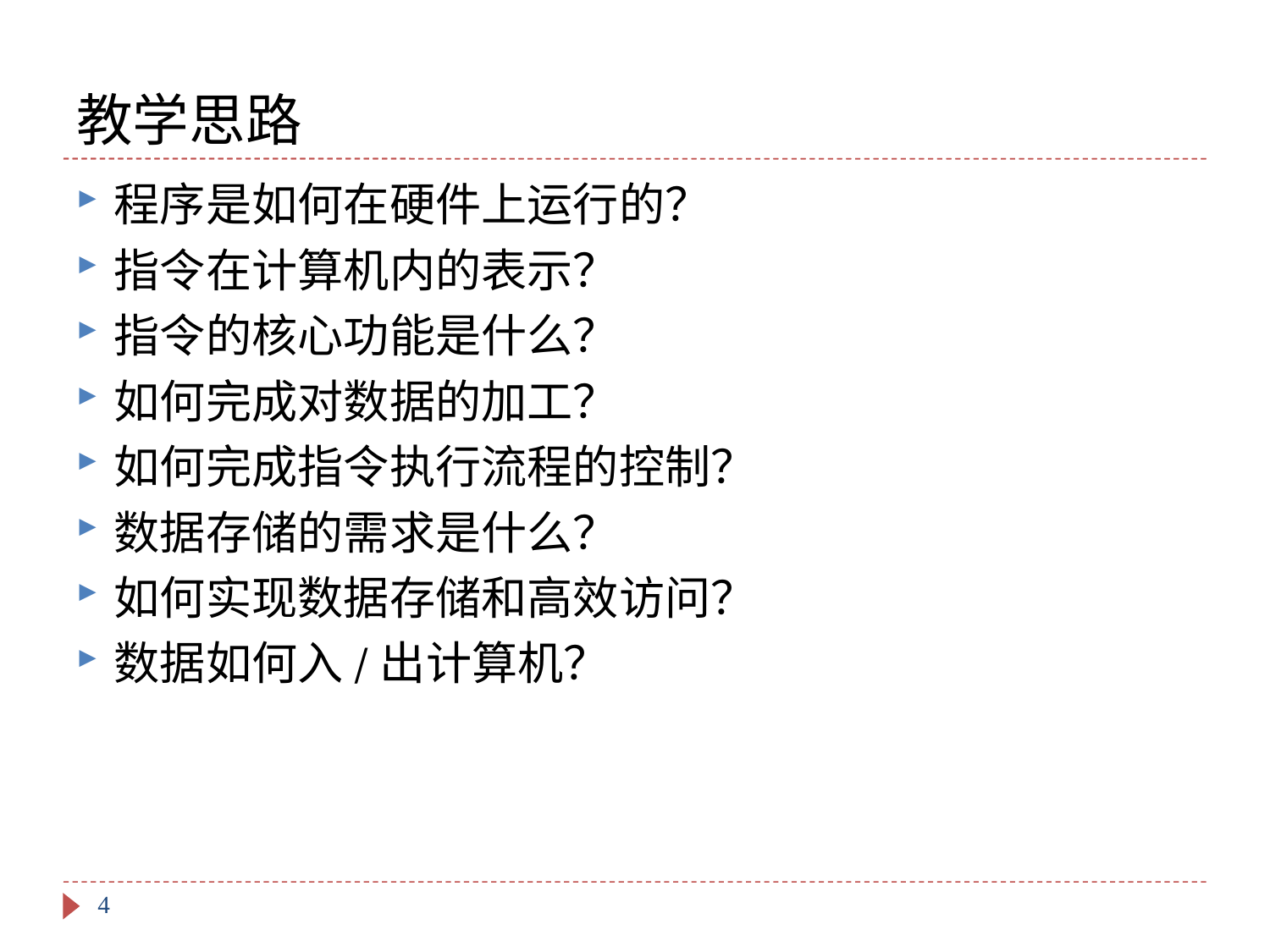

# 教学思路
程序是如何在硬件上运行的？
指令在计算机内的表示？
指令的核心功能是什么？
如何完成对数据的加工？
如何完成指令执行流程的控制？
数据存储的需求是什么？
如何实现数据存储和高效访问？
数据如何入/出计算机？

4